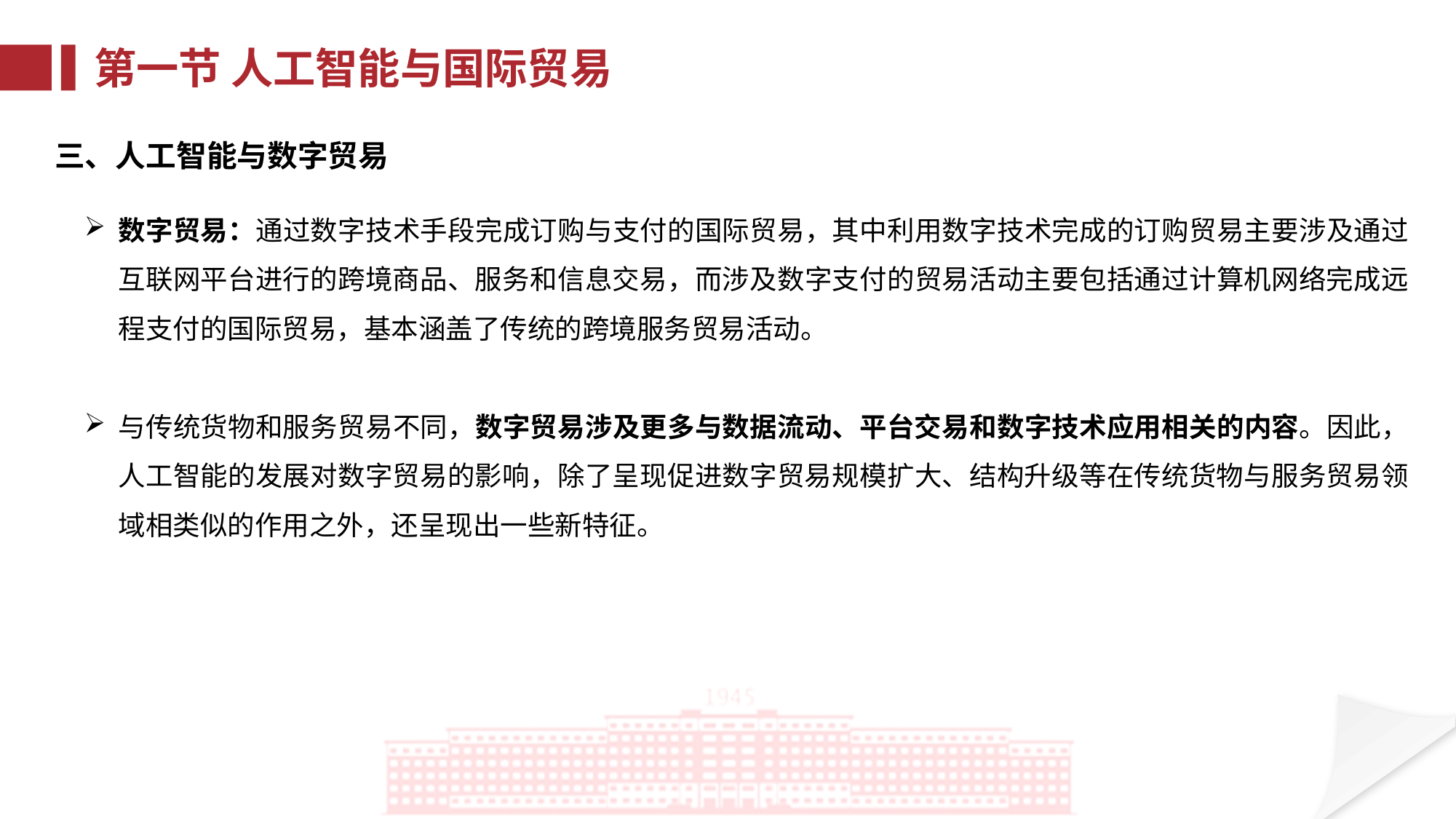

第一节 人工智能与国际贸易
三、人工智能与数字贸易
数字贸易：通过数字技术手段完成订购与支付的国际贸易，其中利用数字技术完成的订购贸易主要涉及通过互联网平台进行的跨境商品、服务和信息交易，而涉及数字支付的贸易活动主要包括通过计算机网络完成远程支付的国际贸易，基本涵盖了传统的跨境服务贸易活动。

与传统货物和服务贸易不同，数字贸易涉及更多与数据流动、平台交易和数字技术应用相关的内容。因此，人工智能的发展对数字贸易的影响，除了呈现促进数字贸易规模扩大、结构升级等在传统货物与服务贸易领域相类似的作用之外，还呈现出一些新特征。